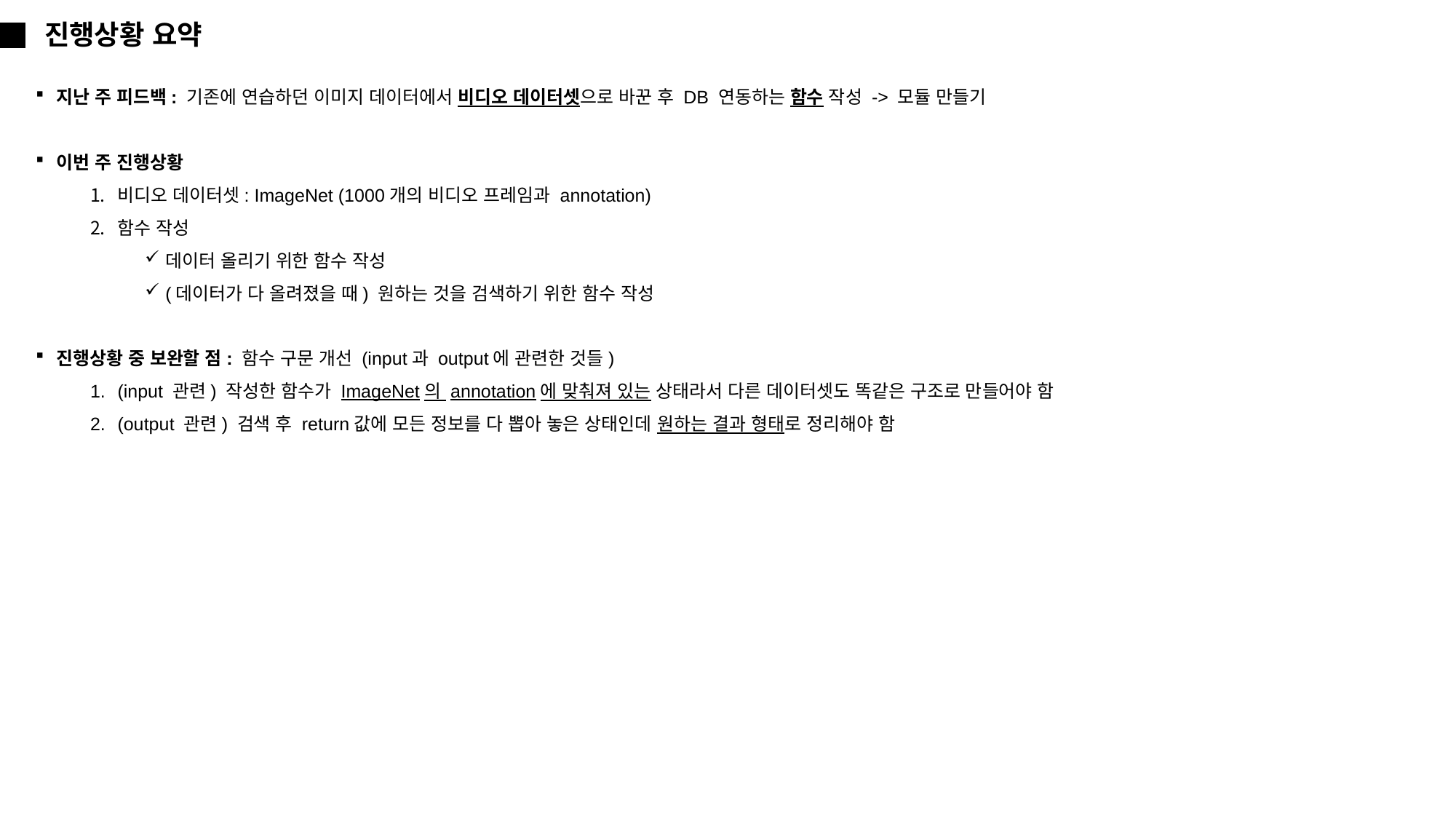

진행상황 요약

지난 주 피드백: 기존에 연습하던 이미지 데이터에서 비디오 데이터셋으로 바꾼 후 DB 연동하는 함수 작성 -> 모듈 만들기

이번 주 진행상황
비디오 데이터셋: ImageNet (1000개의 비디오 프레임과 annotation)
함수 작성
데이터 올리기 위한 함수 작성
(데이터가 다 올려졌을 때) 원하는 것을 검색하기 위한 함수 작성

진행상황 중 보완할 점: 함수 구문 개선 (input과 output에 관련한 것들)
(input 관련) 작성한 함수가 ImageNet의 annotation에 맞춰져 있는 상태라서 다른 데이터셋도 똑같은 구조로 만들어야 함
(output 관련) 검색 후 return값에 모든 정보를 다 뽑아 놓은 상태인데 원하는 결과 형태로 정리해야 함